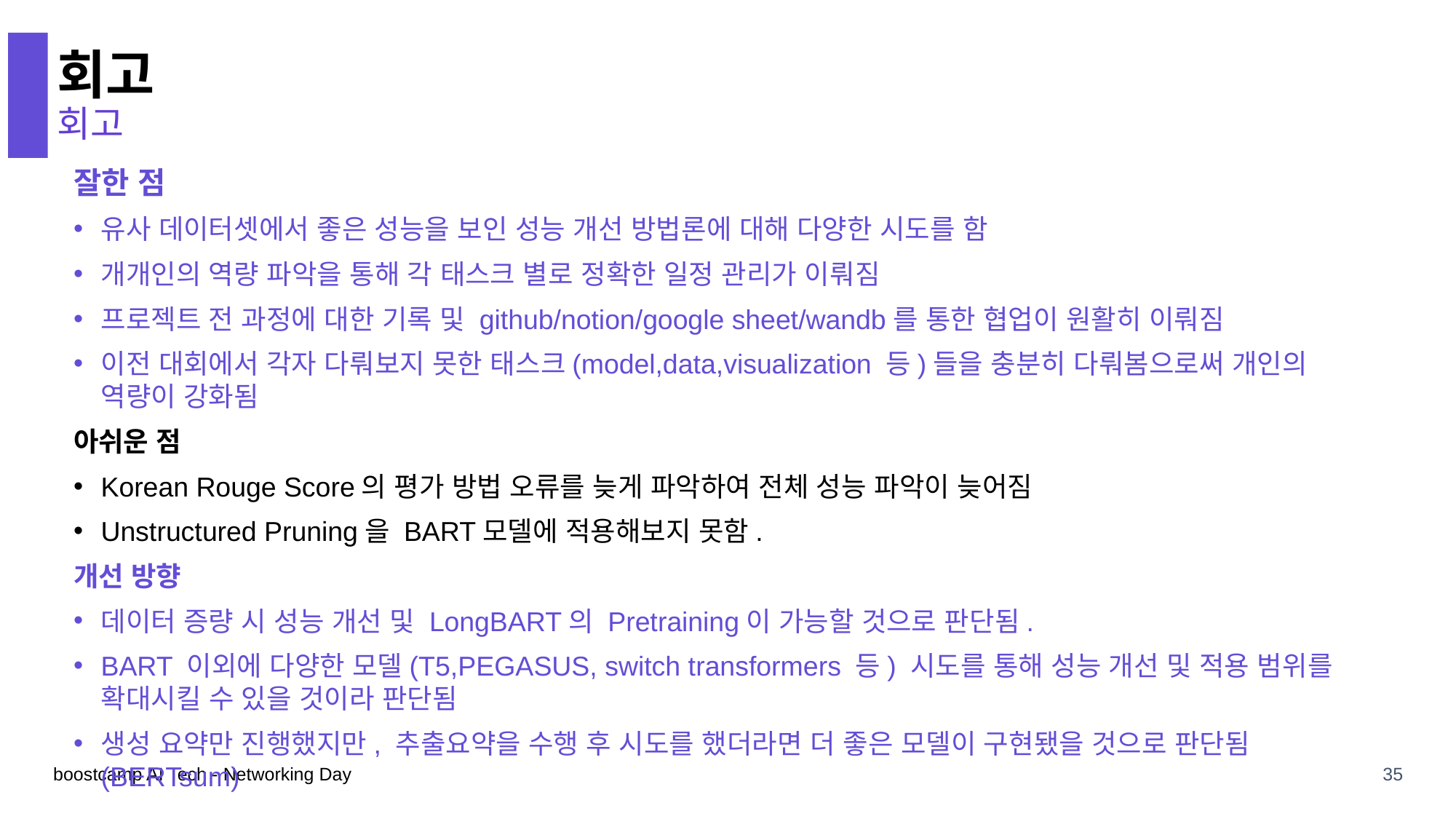

회고
회고
잘한 점
유사 데이터셋에서 좋은 성능을 보인 성능 개선 방법론에 대해 다양한 시도를 함
개개인의 역량 파악을 통해 각 태스크 별로 정확한 일정 관리가 이뤄짐
프로젝트 전 과정에 대한 기록 및 github/notion/google sheet/wandb를 통한 협업이 원활히 이뤄짐
이전 대회에서 각자 다뤄보지 못한 태스크(model,data,visualization 등)들을 충분히 다뤄봄으로써 개인의 역량이 강화됨
아쉬운 점
Korean Rouge Score의 평가 방법 오류를 늦게 파악하여 전체 성능 파악이 늦어짐
Unstructured Pruning을 BART모델에 적용해보지 못함.
개선 방향
데이터 증량 시 성능 개선 및 LongBART의 Pretraining이 가능할 것으로 판단됨.
BART 이외에 다양한 모델(T5,PEGASUS, switch transformers 등) 시도를 통해 성능 개선 및 적용 범위를 확대시킬 수 있을 것이라 판단됨
생성 요약만 진행했지만, 추출요약을 수행 후 시도를 했더라면 더 좋은 모델이 구현됐을 것으로 판단됨(BERTsum)
35